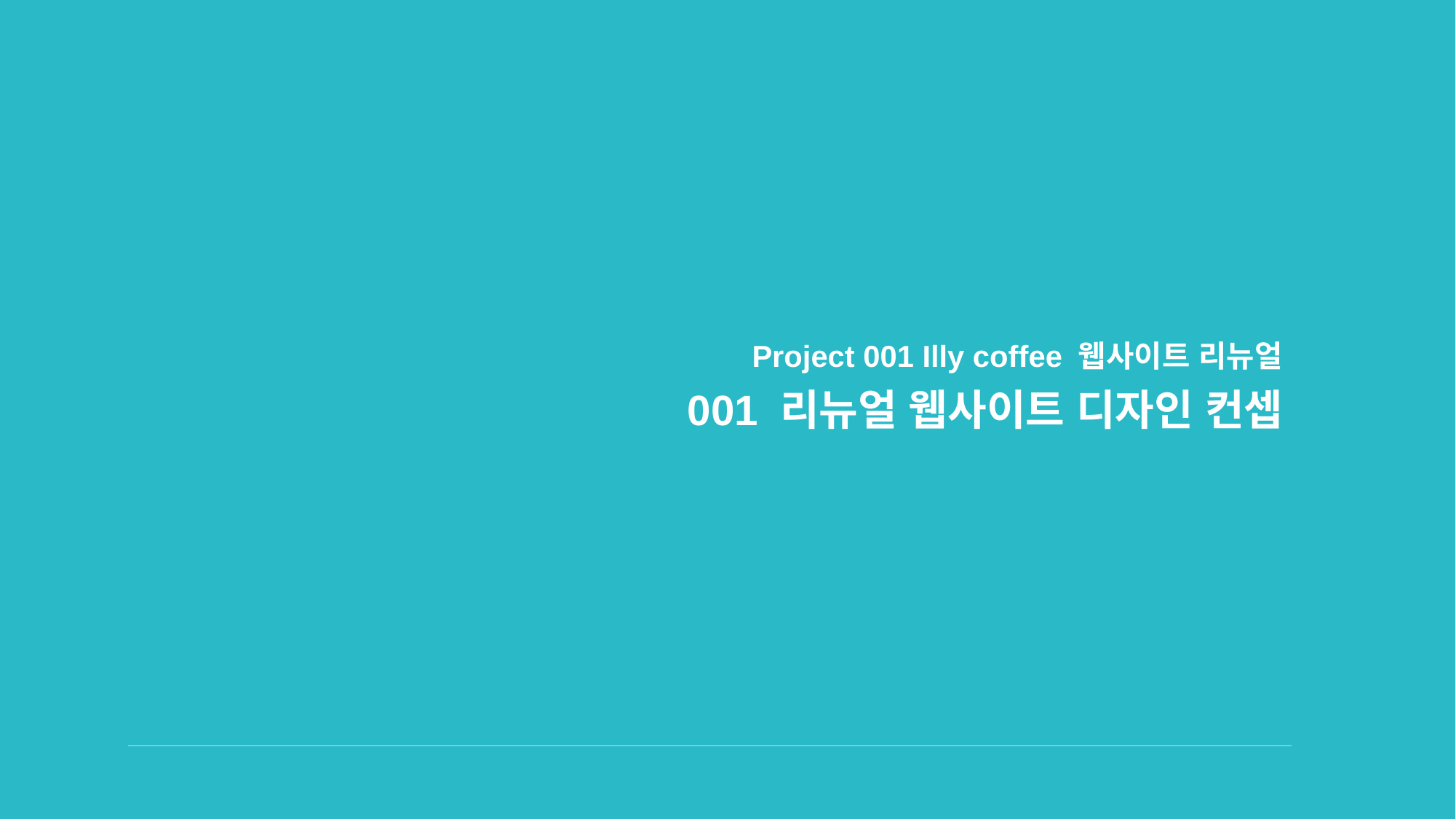

Project 001 Illy coffee 웹사이트 리뉴얼
001 리뉴얼 웹사이트 디자인 컨셉